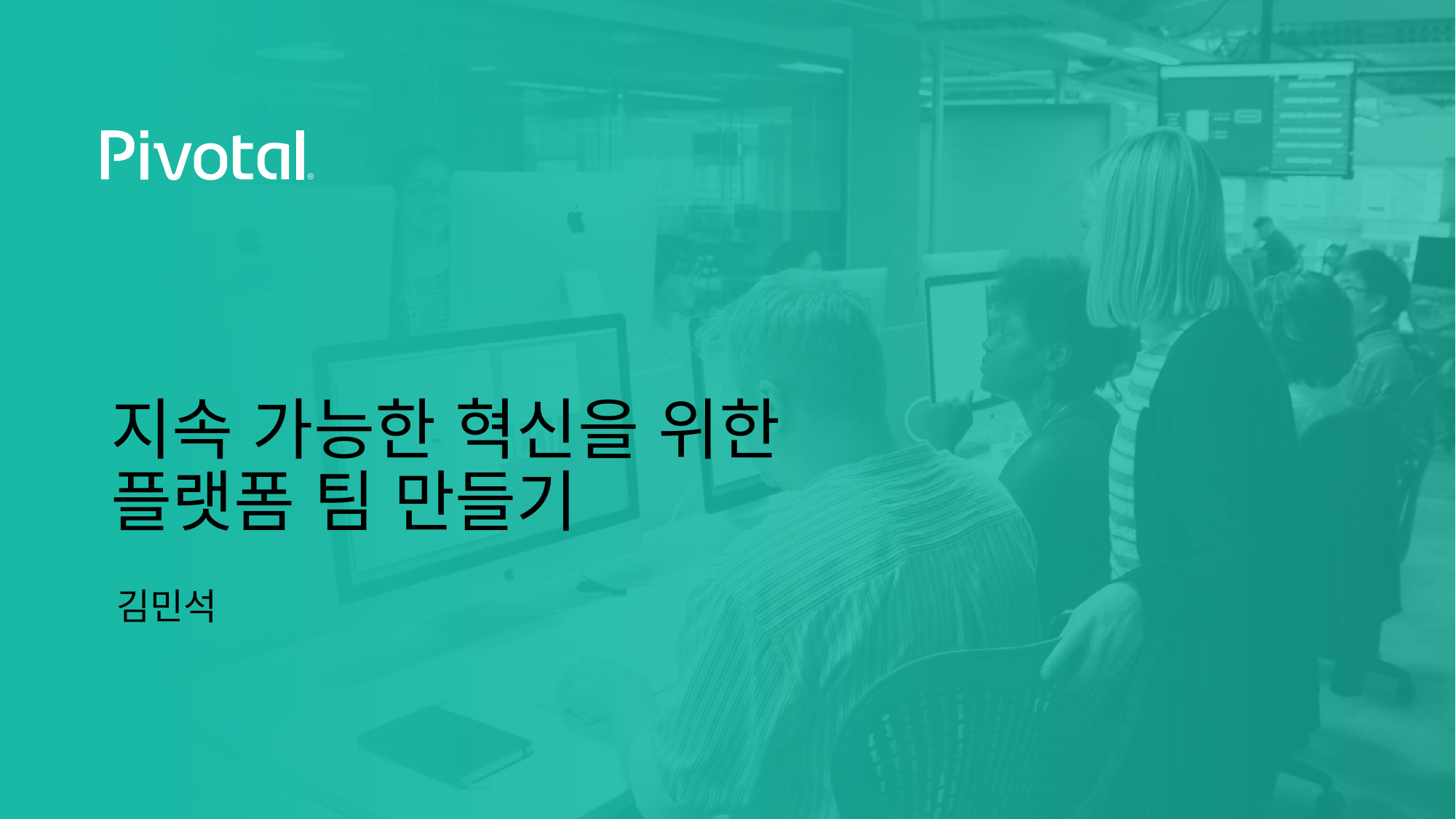

# 지속 가능한 혁신을 위한 플랫폼 팀 만들기
김민석